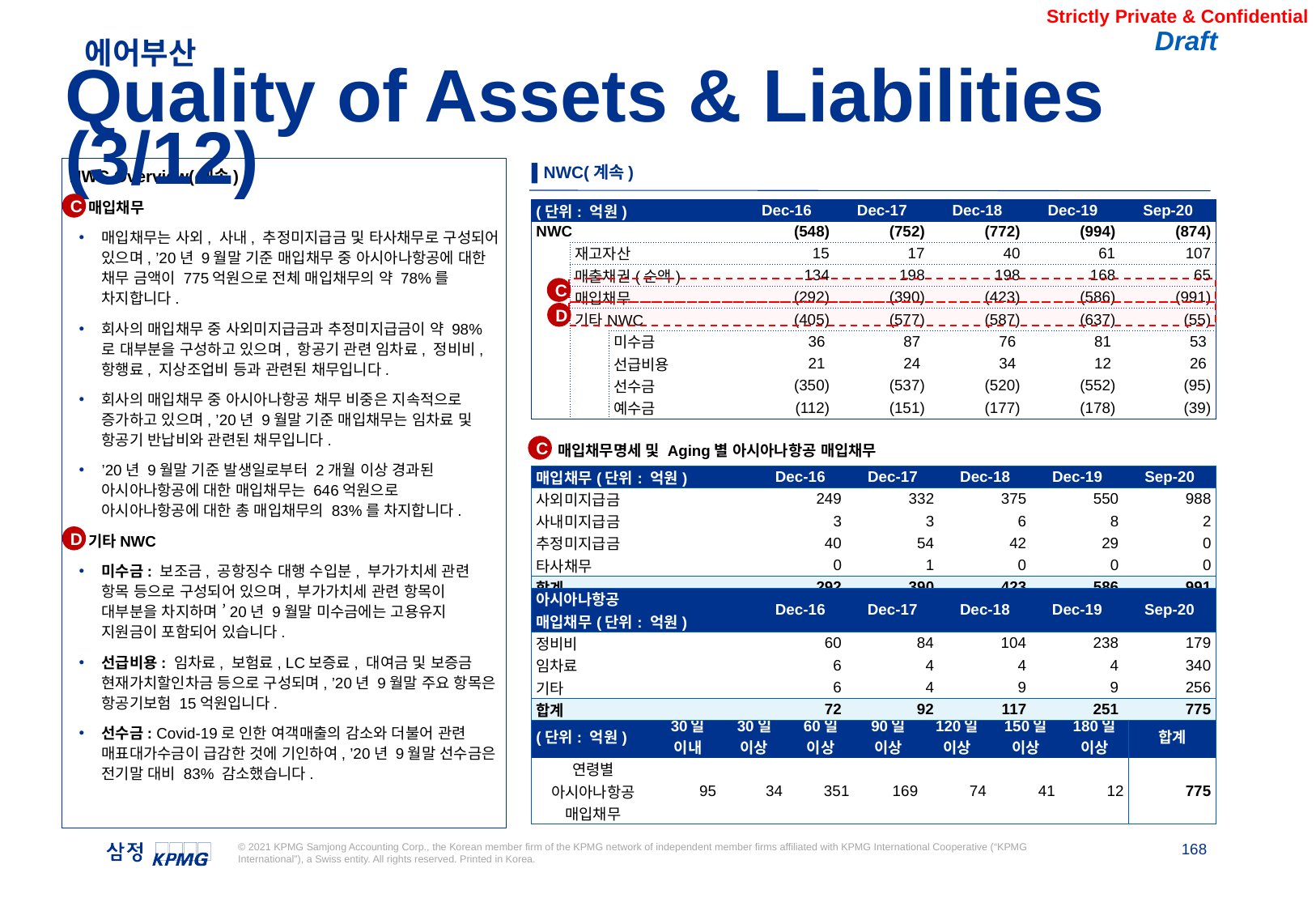

에어부산
Quality of Assets & Liabilities (3/12)
▌NWC(계속)

NWC Overview(계속)
매입채무
매입채무는 사외, 사내, 추정미지급금 및 타사채무로 구성되어 있으며, ’20년 9월말 기준 매입채무 중 아시아나항공에 대한 채무 금액이 775억원으로 전체 매입채무의 약 78%를 차지합니다.
회사의 매입채무 중 사외미지급금과 추정미지급금이 약 98%로 대부분을 구성하고 있으며, 항공기 관련 임차료, 정비비, 항행료, 지상조업비 등과 관련된 채무입니다.
회사의 매입채무 중 아시아나항공 채무 비중은 지속적으로 증가하고 있으며, ’20년 9월말 기준 매입채무는 임차료 및 항공기 반납비와 관련된 채무입니다.
’20년 9월말 기준 발생일로부터 2개월 이상 경과된 아시아나항공에 대한 매입채무는 646억원으로 아시아나항공에 대한 총 매입채무의 83%를 차지합니다.
기타NWC
미수금: 보조금, 공항징수 대행 수입분, 부가가치세 관련 항목 등으로 구성되어 있으며, 부가가치세 관련 항목이 대부분을 차지하며 ’20년 9월말 미수금에는 고용유지 지원금이 포함되어 있습니다.
선급비용: 임차료, 보험료, LC보증료, 대여금 및 보증금 현재가치할인차금 등으로 구성되며, ’20년 9월말 주요 항목은 항공기보험 15억원입니다.
선수금: Covid-19로 인한 여객매출의 감소와 더불어 관련 매표대가수금이 급감한 것에 기인하여, ’20년 9월말 선수금은 전기말 대비 83% 감소했습니다.
C
| (단위: 억원) |  |  | Dec-16 | Dec-17 | Dec-18 | Dec-19 | Sep-20 |
| --- | --- | --- | --- | --- | --- | --- | --- |
| NWC |  |  | (548) | (752) | (772) | (994) | (874) |
|  | 재고자산 |  | 15 | 17 | 40 | 61 | 107 |
|  | 매출채권(순액) |  | 134 | 198 | 198 | 168 | 65 |
|  | 매입채무 |  | (292) | (390) | (423) | (586) | (991) |
|  | 기타NWC |  | (405) | (577) | (587) | (637) | (55) |
|  |  | 미수금 | 36 | 87 | 76 | 81 | 53 |
|  |  | 선급비용 | 21 | 24 | 34 | 12 | 26 |
|  |  | 선수금 | (350) | (537) | (520) | (552) | (95) |
|  |  | 예수금 | (112) | (151) | (177) | (178) | (39) |
C

D
C
매입채무명세 및 Aging별 아시아나항공 매입채무
| 매입채무(단위: 억원) | Dec-16 | Dec-17 | Dec-18 | Dec-19 | Sep-20 |
| --- | --- | --- | --- | --- | --- |
| 사외미지급금 | 249 | 332 | 375 | 550 | 988 |
| 사내미지급금 | 3 | 3 | 6 | 8 | 2 |
| 추정미지급금 | 40 | 54 | 42 | 29 | 0 |
| 타사채무 | 0 | 1 | 0 | 0 | 0 |
| 합계 | 292 | 390 | 423 | 586 | 991 |
D
| 아시아나항공 매입채무(단위: 억원) | Dec-16 | Dec-17 | Dec-18 | Dec-19 | Sep-20 |
| --- | --- | --- | --- | --- | --- |
| 정비비 | 60 | 84 | 104 | 238 | 179 |
| 임차료 | 6 | 4 | 4 | 4 | 340 |
| 기타 | 6 | 4 | 9 | 9 | 256 |
| 합계 | 72 | 92 | 117 | 251 | 775 |
| (단위: 억원) | 30일 이내 | 30일 이상 | 60일 이상 | 90일 이상 | 120일 이상 | 150일 이상 | 180일 이상 | 합계 |
| --- | --- | --- | --- | --- | --- | --- | --- | --- |
| 연령별 아시아나항공 매입채무 | 95 | 34 | 351 | 169 | 74 | 41 | 12 | 775 |